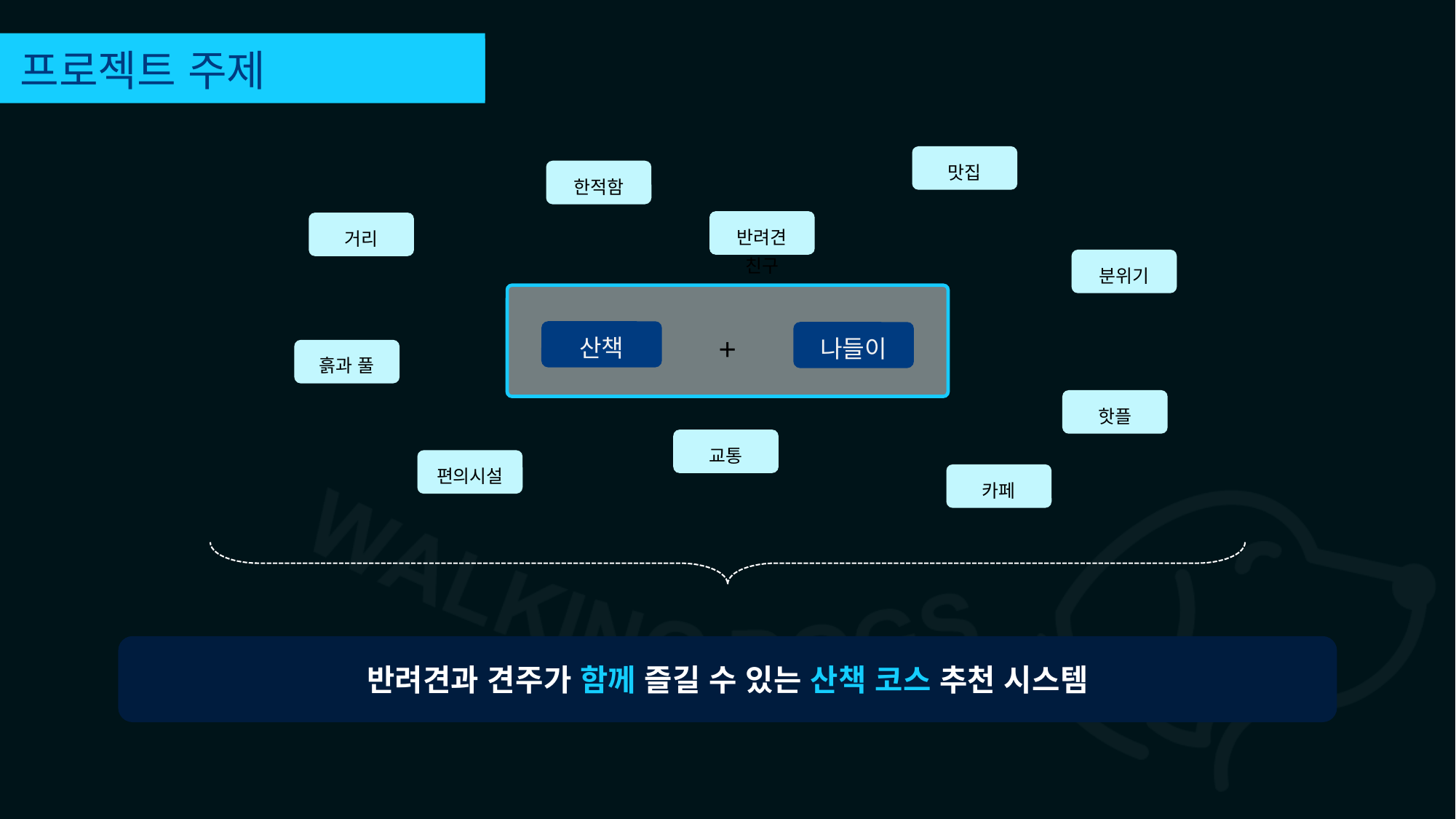

프로젝트 주제

맛집

한적함

반려견 친구

거리

분위기

+
산책

나들이

흙과 풀

핫플

교통

편의시설

카페

반려견과 견주가 함께 즐길 수 있는 산책 코스 추천 시스템